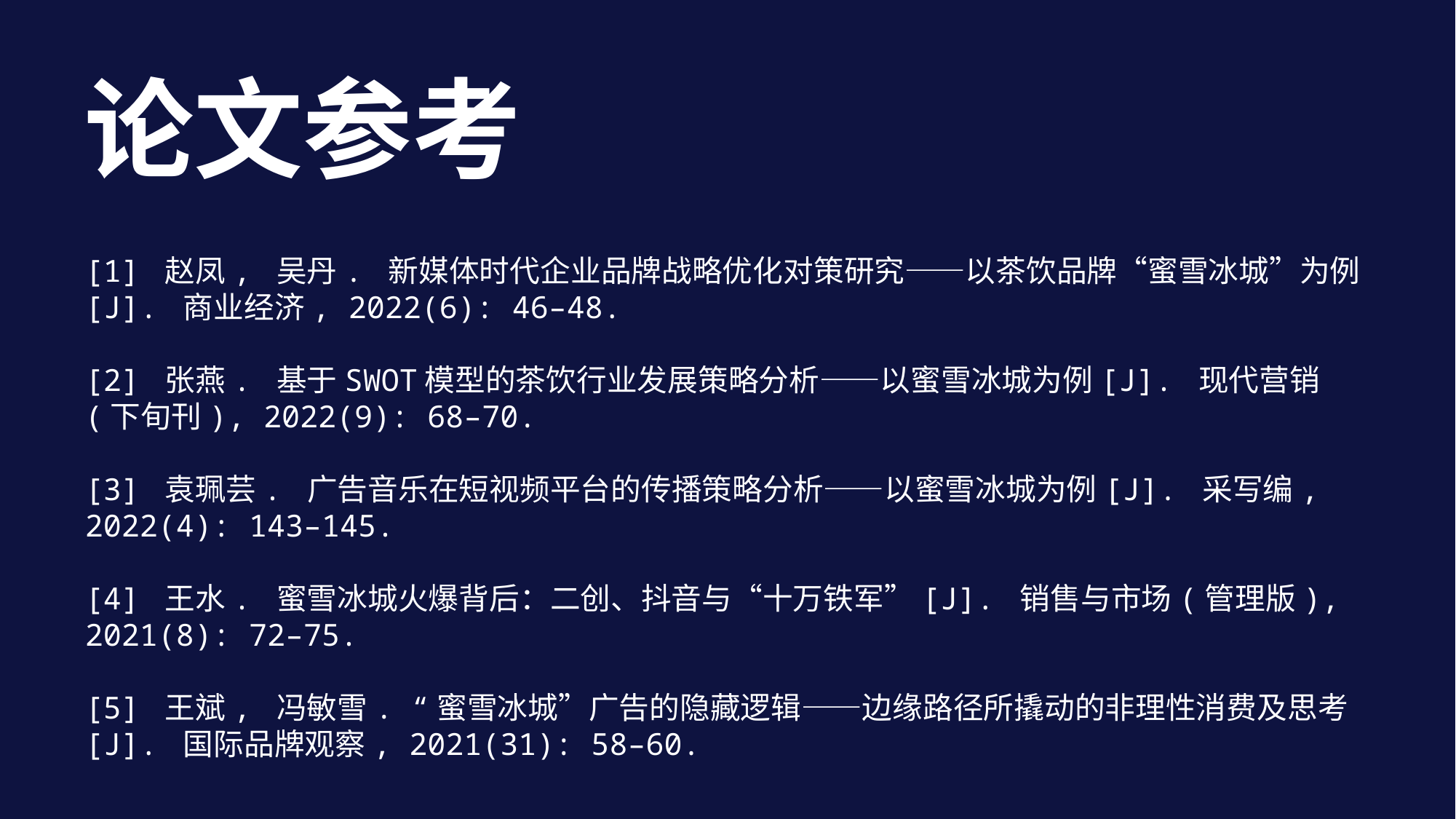

论文参考

[1] 赵凤, 吴丹. 新媒体时代企业品牌战略优化对策研究——以茶饮品牌“蜜雪冰城”为例[J]. 商业经济, 2022(6): 46–48.

[2] 张燕. 基于SWOT模型的茶饮行业发展策略分析——以蜜雪冰城为例[J]. 现代营销(下旬刊), 2022(9): 68–70.

[3] 袁珮芸. 广告音乐在短视频平台的传播策略分析——以蜜雪冰城为例[J]. 采写编, 2022(4): 143–145.

[4] 王水. 蜜雪冰城火爆背后：二创、抖音与“十万铁军”[J]. 销售与市场(管理版), 2021(8): 72–75.

[5] 王斌, 冯敏雪. “蜜雪冰城”广告的隐藏逻辑——边缘路径所撬动的非理性消费及思考[J]. 国际品牌观察, 2021(31): 58–60.